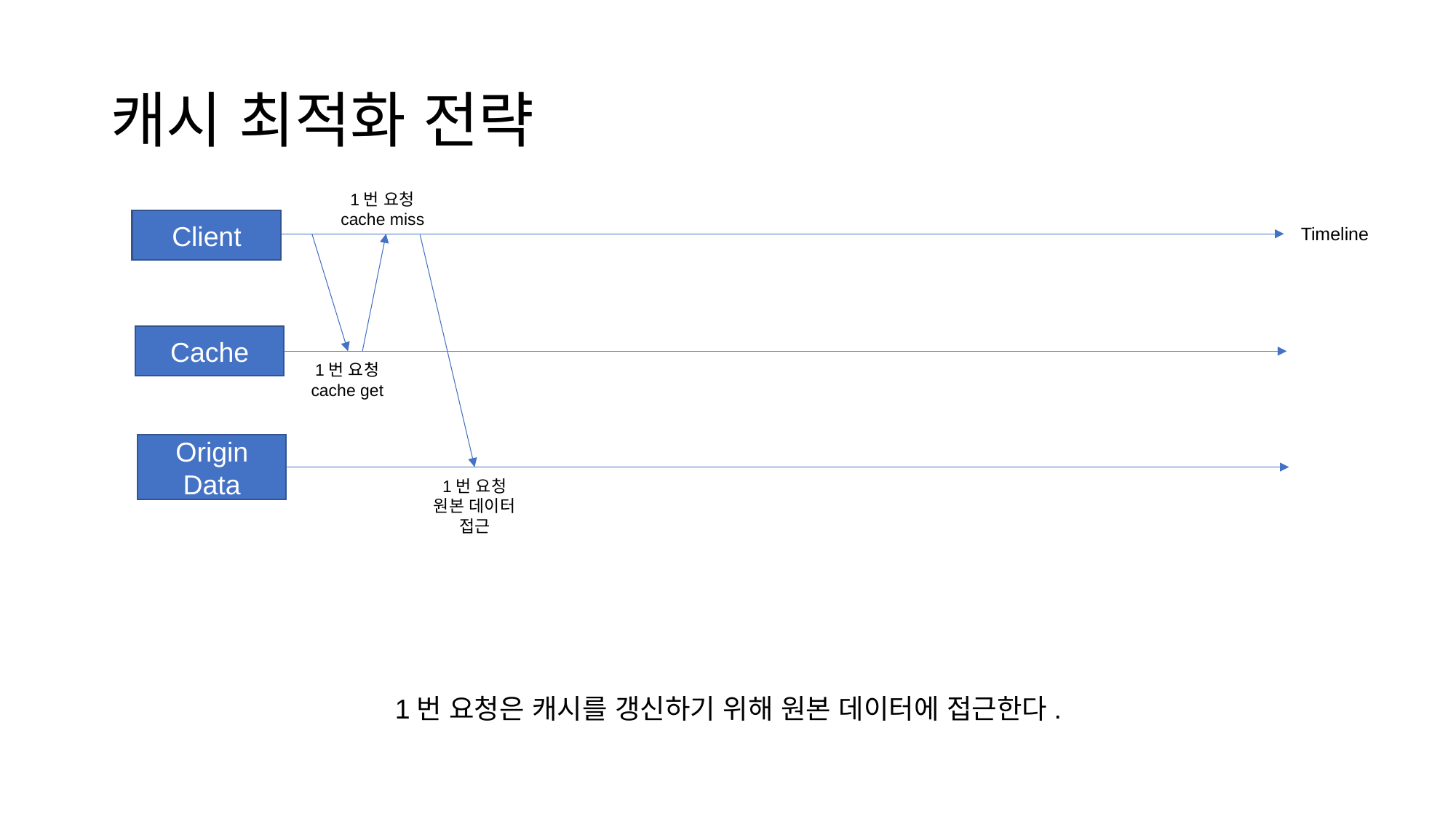

# 캐시 최적화 전략
1번 요청
cache miss
Client
Timeline
Cache
1번 요청
cache get
Origin Data
1번 요청
원본 데이터
접근
1번 요청은 캐시를 갱신하기 위해 원본 데이터에 접근한다.